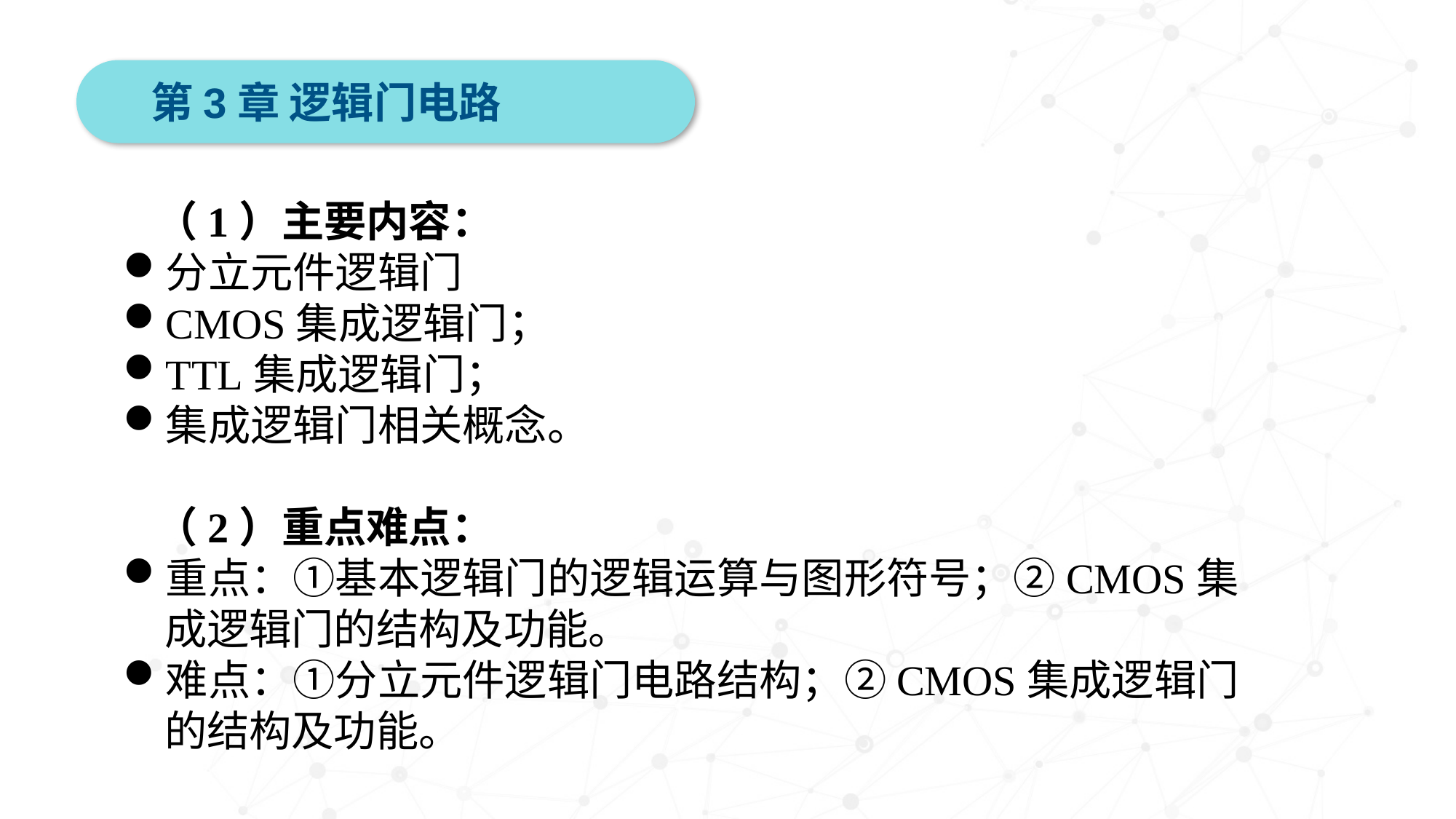

第3章 逻辑门电路
（1）主要内容：
分立元件逻辑门
CMOS集成逻辑门；
TTL集成逻辑门；
集成逻辑门相关概念。

（2）重点难点：
重点：①基本逻辑门的逻辑运算与图形符号；②CMOS集成逻辑门的结构及功能。
难点：①分立元件逻辑门电路结构；②CMOS集成逻辑门的结构及功能。